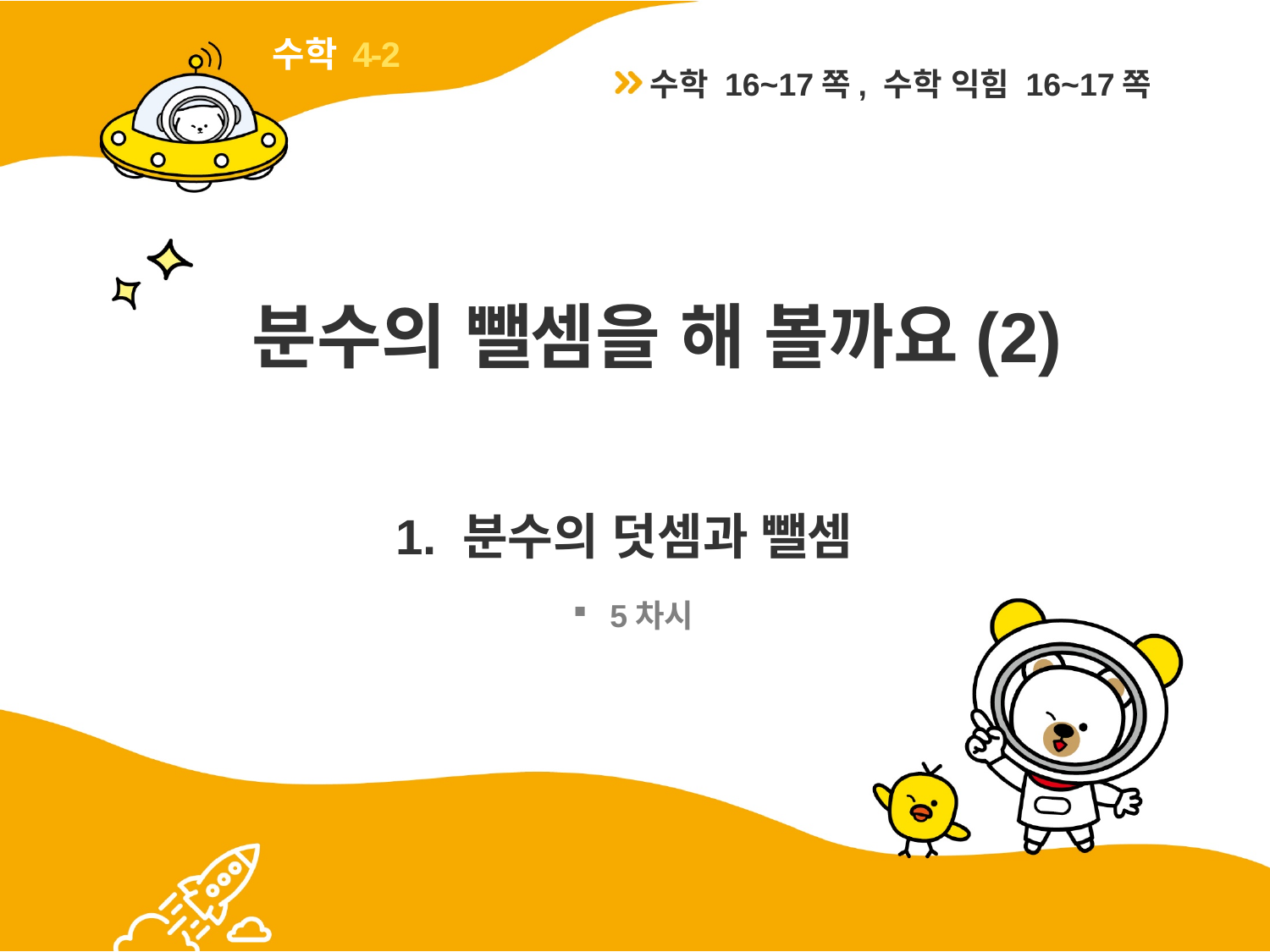

4-2
수학 16~17쪽, 수학 익힘 16~17쪽
# 분수의 뺄셈을 해 볼까요(2)
1. 분수의 덧셈과 뺄셈
5차시